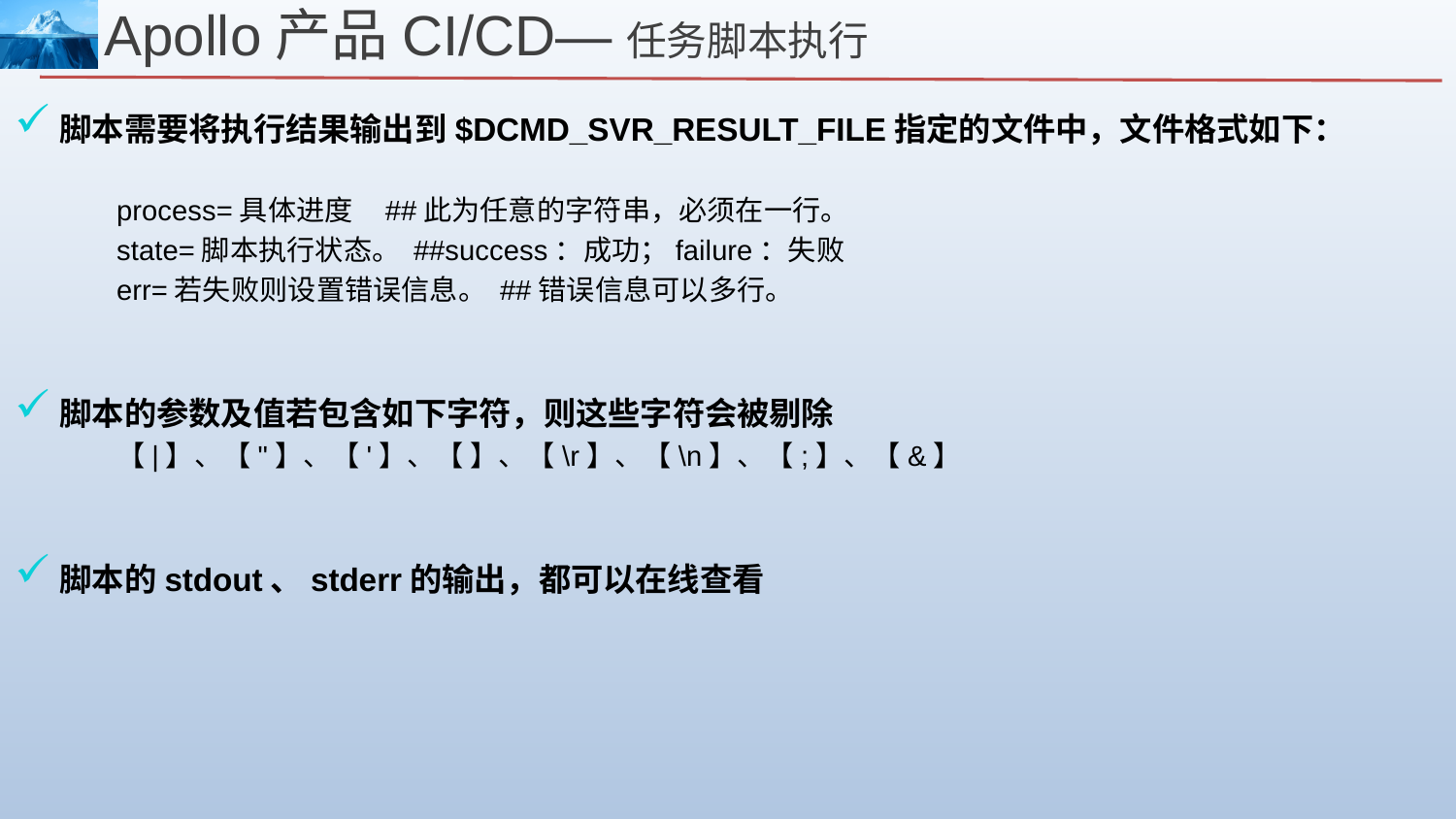

Apollo产品CI/CD—任务脚本执行
脚本需要将执行结果输出到$DCMD_SVR_RESULT_FILE指定的文件中，文件格式如下：

process=具体进度    ##此为任意的字符串，必须在一行。
state=脚本执行状态。 ##success：成功；failure：失败
err=若失败则设置错误信息。 ##错误信息可以多行。

脚本的参数及值若包含如下字符，则这些字符会被剔除
【|】、【"】、【'】、【 】、【\r】、【\n】、【;】、【&】

脚本的stdout、stderr的输出，都可以在线查看